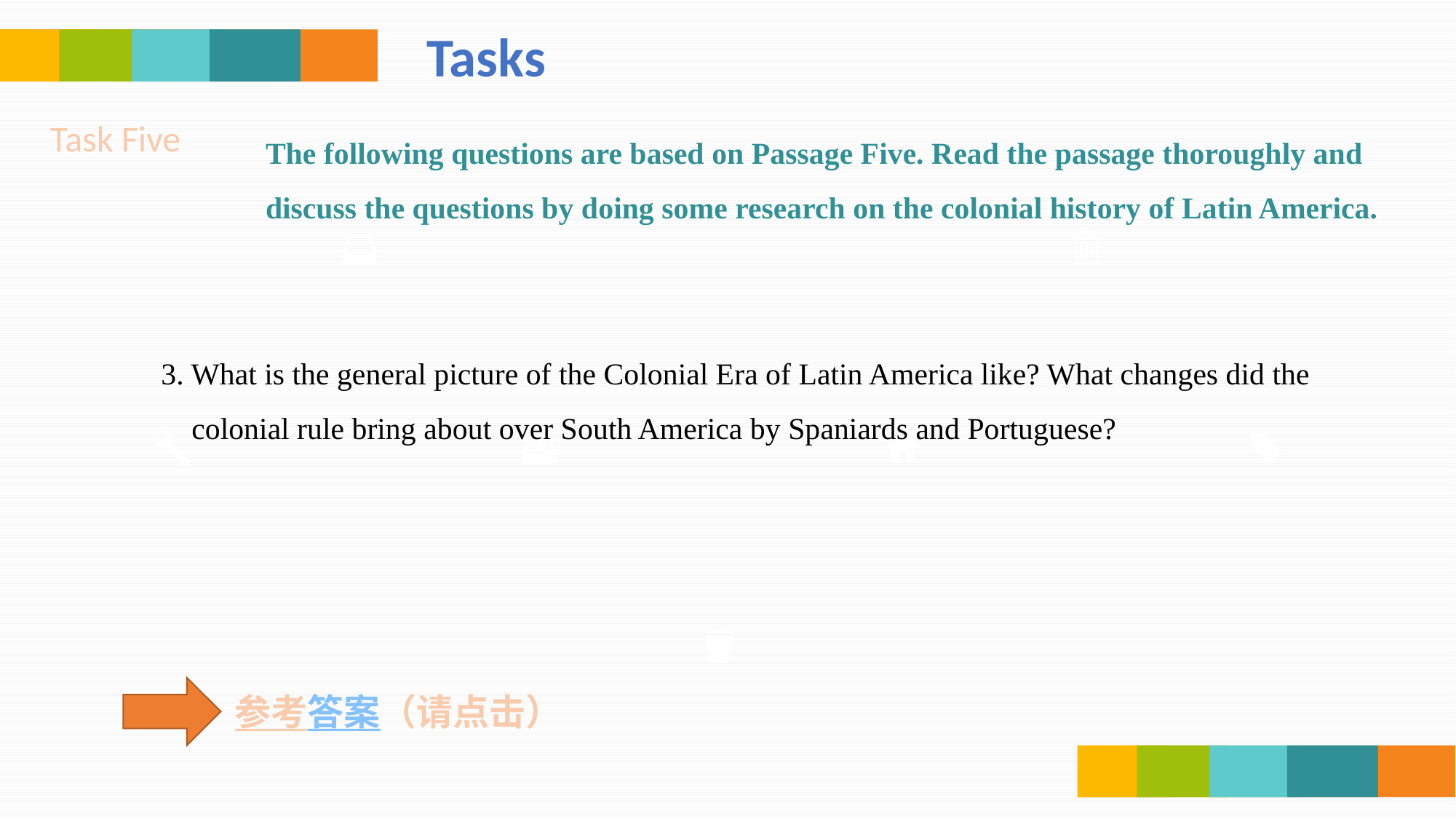

Tasks

Task Five
The following questions are based on Passage Five. Read the passage thoroughly and discuss the questions by doing some research on the colonial history of Latin America.

3. What is the general picture of the Colonial Era of Latin America like? What changes did the
    colonial rule bring about over South America by Spaniards and Portuguese?

参考答案（请点击）